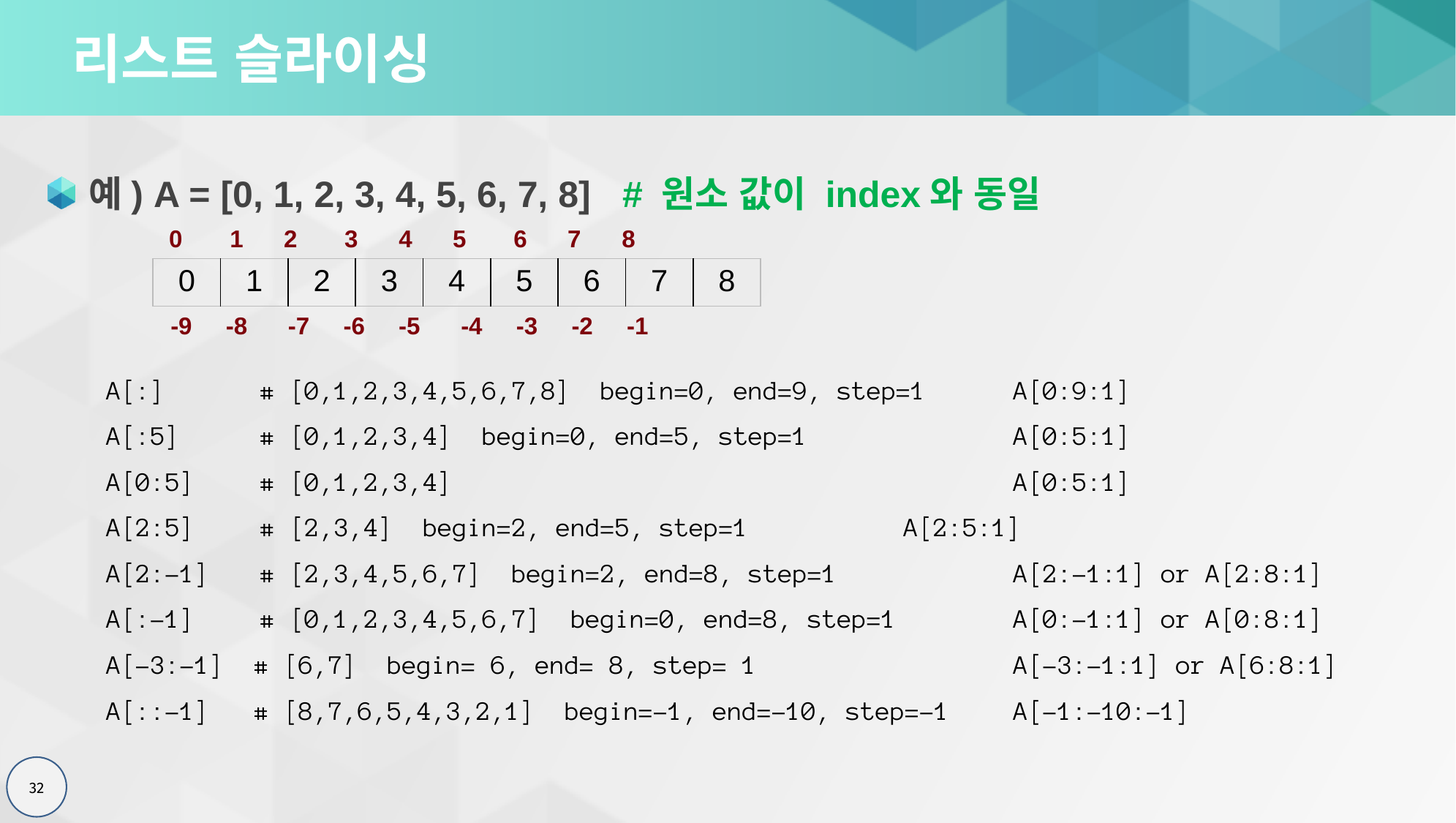

# 리스트 슬라이싱
예) A = [0, 1, 2, 3, 4, 5, 6, 7, 8]   # 원소 값이 index와 동일

 0       1      2       3      4      5       6      7      8
| 0 | 1 | 2 | 3 | 4 | 5 | 6 | 7 | 8 |
| --- | --- | --- | --- | --- | --- | --- | --- | --- |
 -9     -8      -7     -6     -5      -4     -3     -2     -1
A[:]	   # [0,1,2,3,4,5,6,7,8]  begin=0, end=9, step=1 	  A[0:9:1]
A[:5] 	   # [0,1,2,3,4]  begin=0, end=5, step=1  		  A[0:5:1]
A[0:5]	   # [0,1,2,3,4]					  A[0:5:1]
A[2:5] 	   # [2,3,4]  begin=2, end=5, step=1 		  A[2:5:1]
A[2:-1]	   # [2,3,4,5,6,7]  begin=2, end=8, step=1 	     	  A[2:-1:1] or A[2:8:1]
A[:-1] 	   # [0,1,2,3,4,5,6,7]  begin=0, end=8, step=1	  A[0:-1:1] or A[0:8:1]
A[-3:-1]  # [6,7]  begin= 6, end= 8, step= 1 		  A[-3:-1:1] or A[6:8:1]
A[::-1]   # [8,7,6,5,4,3,2,1]  begin=-1, end=-10, step=-1	  A[-1:-10:-1]